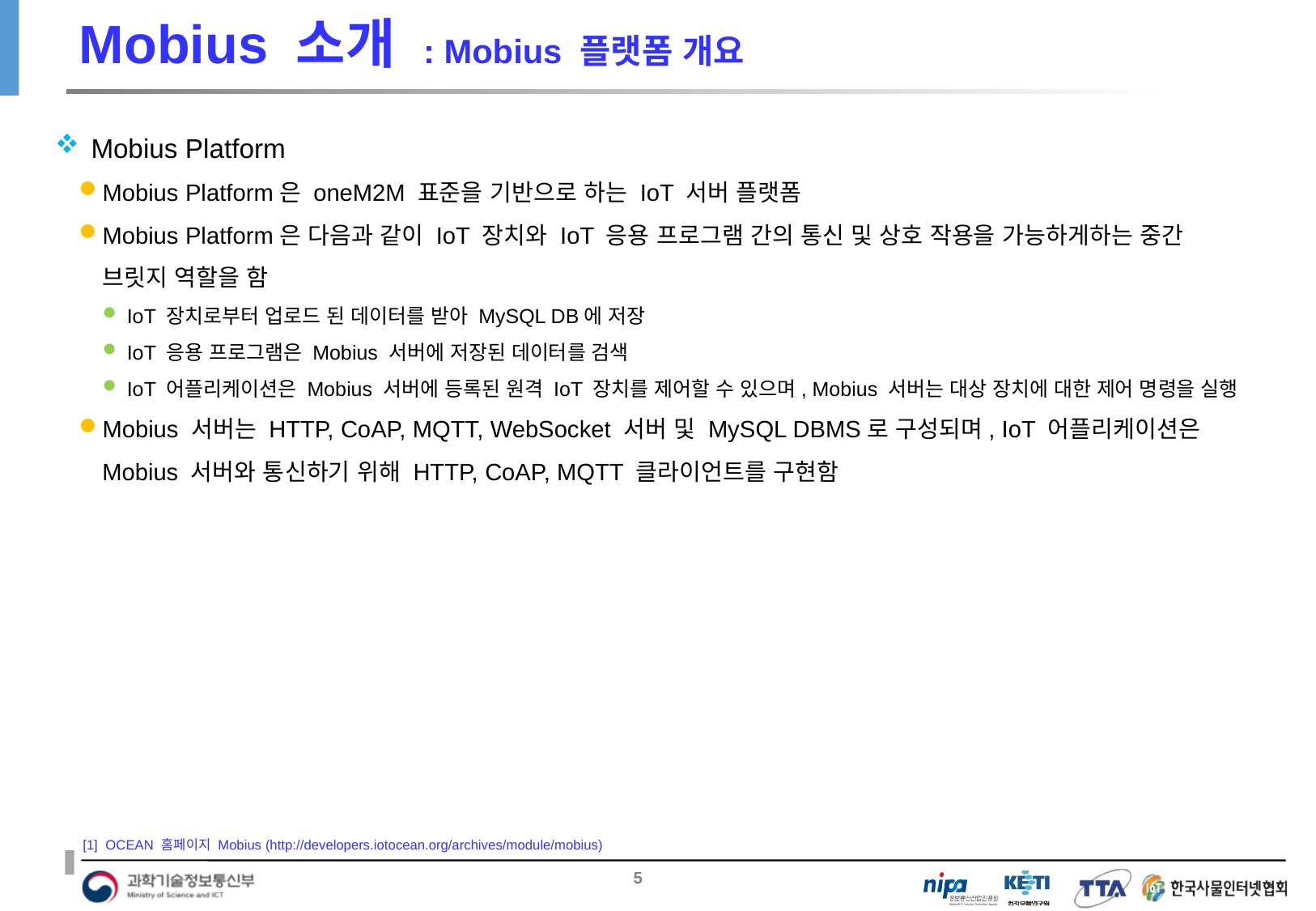

# Mobius 소개 : Mobius 플랫폼 개요
Mobius Platform
Mobius Platform은 oneM2M 표준을 기반으로 하는 IoT 서버 플랫폼
Mobius Platform은 다음과 같이 IoT 장치와 IoT 응용 프로그램 간의 통신 및 상호 작용을 가능하게하는 중간 브릿지 역할을 함
IoT 장치로부터 업로드 된 데이터를 받아 MySQL DB에 저장
IoT 응용 프로그램은 Mobius 서버에 저장된 데이터를 검색
IoT 어플리케이션은 Mobius 서버에 등록된 원격 IoT 장치를 제어할 수 있으며, Mobius 서버는 대상 장치에 대한 제어 명령을 실행
Mobius 서버는 HTTP, CoAP, MQTT, WebSocket 서버 및 MySQL DBMS로 구성되며, IoT 어플리케이션은 Mobius 서버와 통신하기 위해 HTTP, CoAP, MQTT 클라이언트를 구현함

[1]  OCEAN 홈페이지 Mobius (http://developers.iotocean.org/archives/module/mobius)